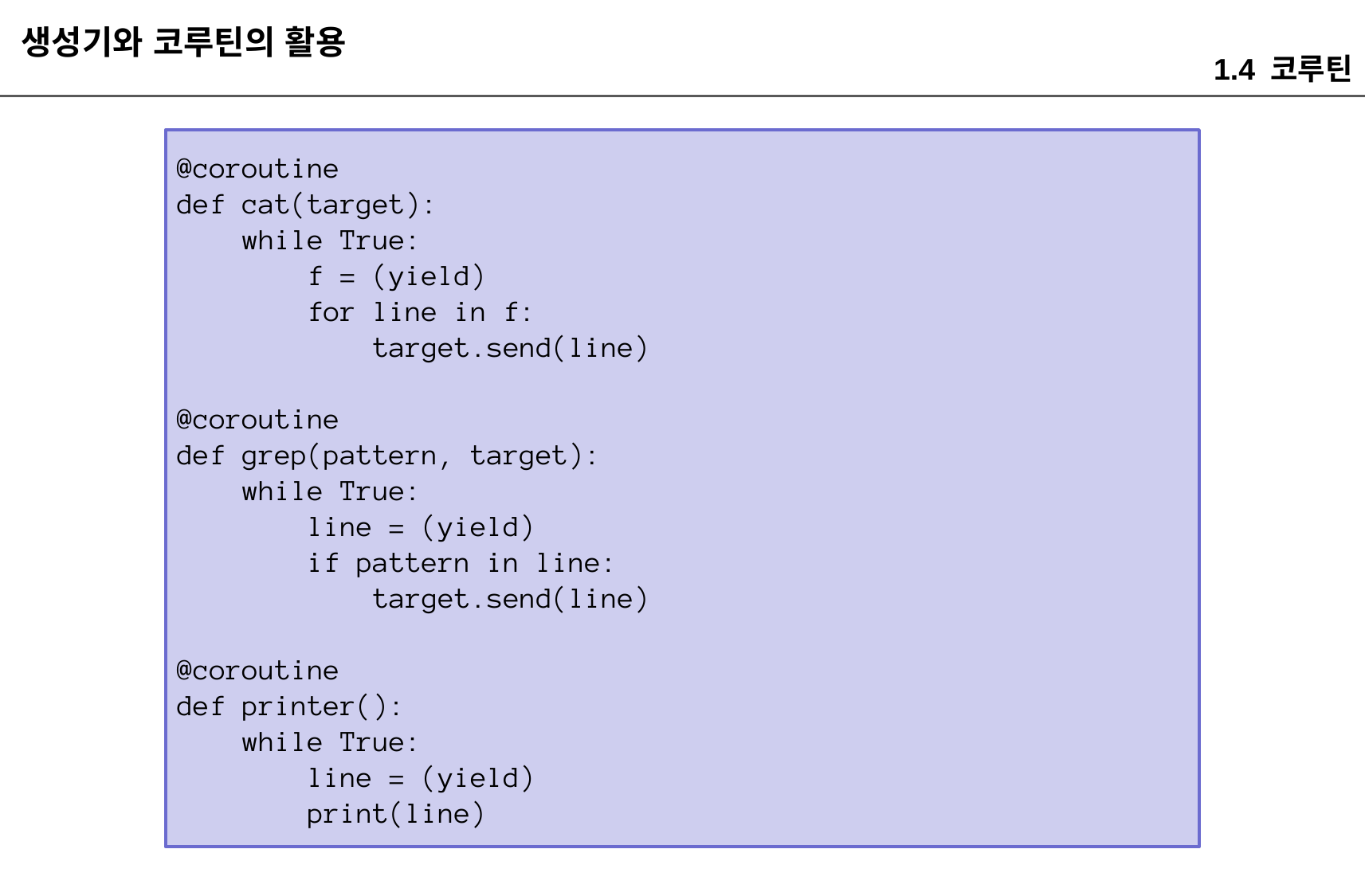

생성기와 코루틴의 활용
1.4 코루틴
@coroutine
def cat(target):
    while True:
        f = (yield)
        for line in f:
            target.send(line)

@coroutine
def grep(pattern, target):
    while True:
        line = (yield)
        if pattern in line:
            target.send(line)

@coroutine
def printer():
    while True:
        line = (yield)
        print(line)